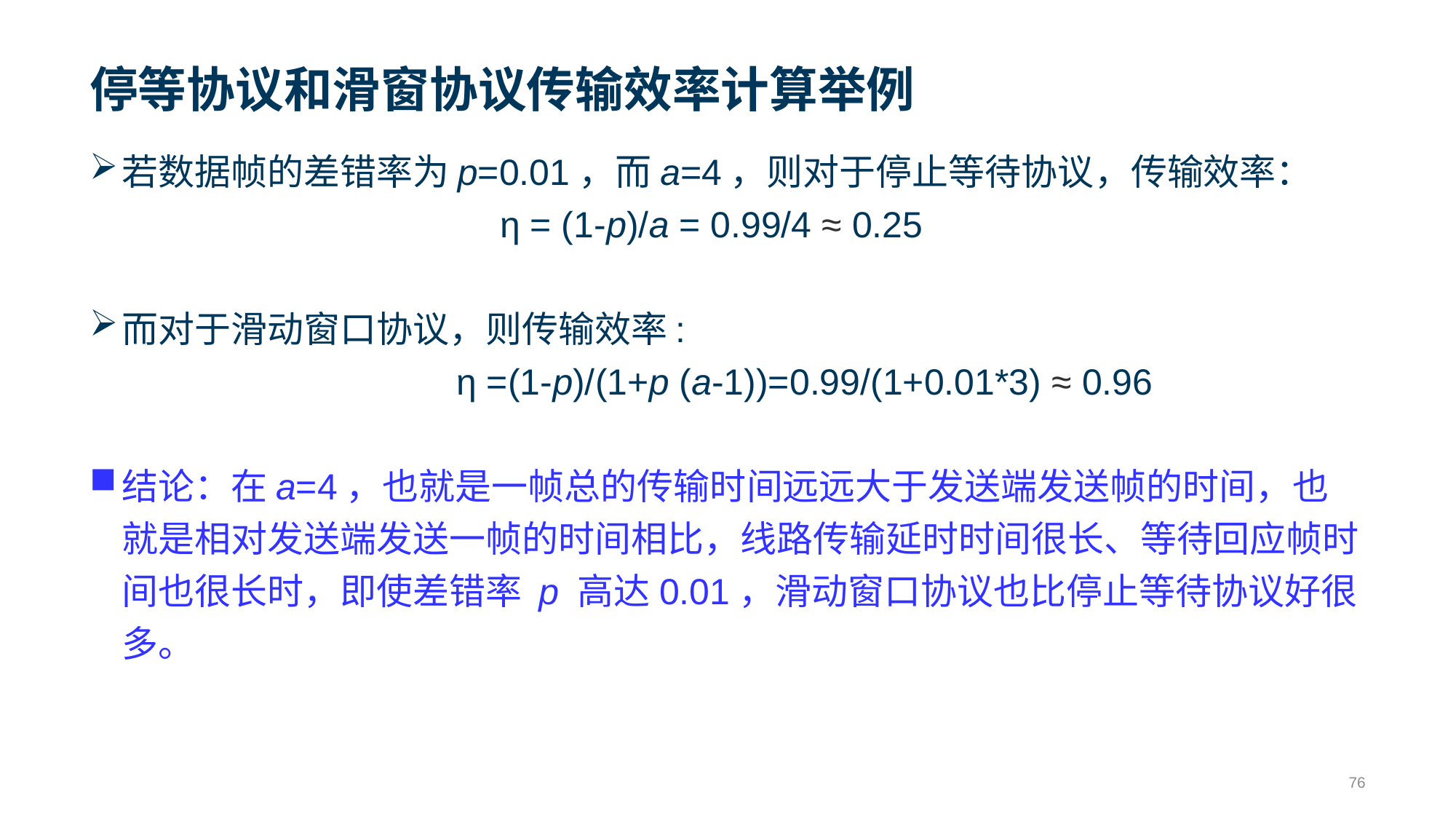

# 停等协议和滑窗协议传输效率计算举例
若数据帧的差错率为p=0.01，而a=4，则对于停止等待协议，传输效率：
				     η = (1-p)/a = 0.99/4 ≈ 0.25

而对于滑动窗口协议，则传输效率:
                                    η =(1-p)/(1+p (a-1))=0.99/(1+0.01*3) ≈ 0.96

结论：在a=4，也就是一帧总的传输时间远远大于发送端发送帧的时间，也就是相对发送端发送一帧的时间相比，线路传输延时时间很长、等待回应帧时间也很长时，即使差错率 p 高达0.01，滑动窗口协议也比停止等待协议好很多。

76